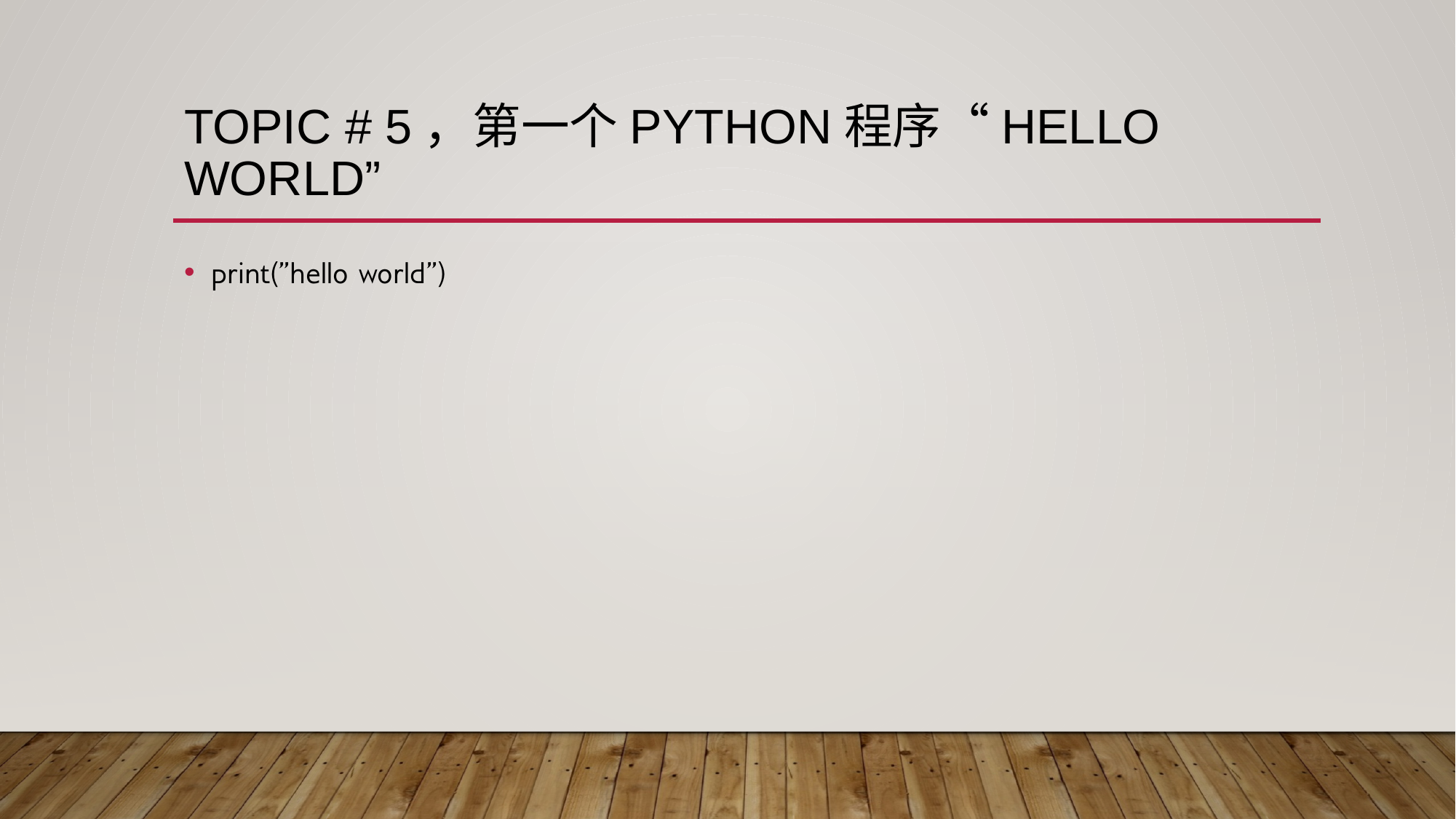

# Topic # 5，第一个Python程序“Hello World”
print(”hello world”)